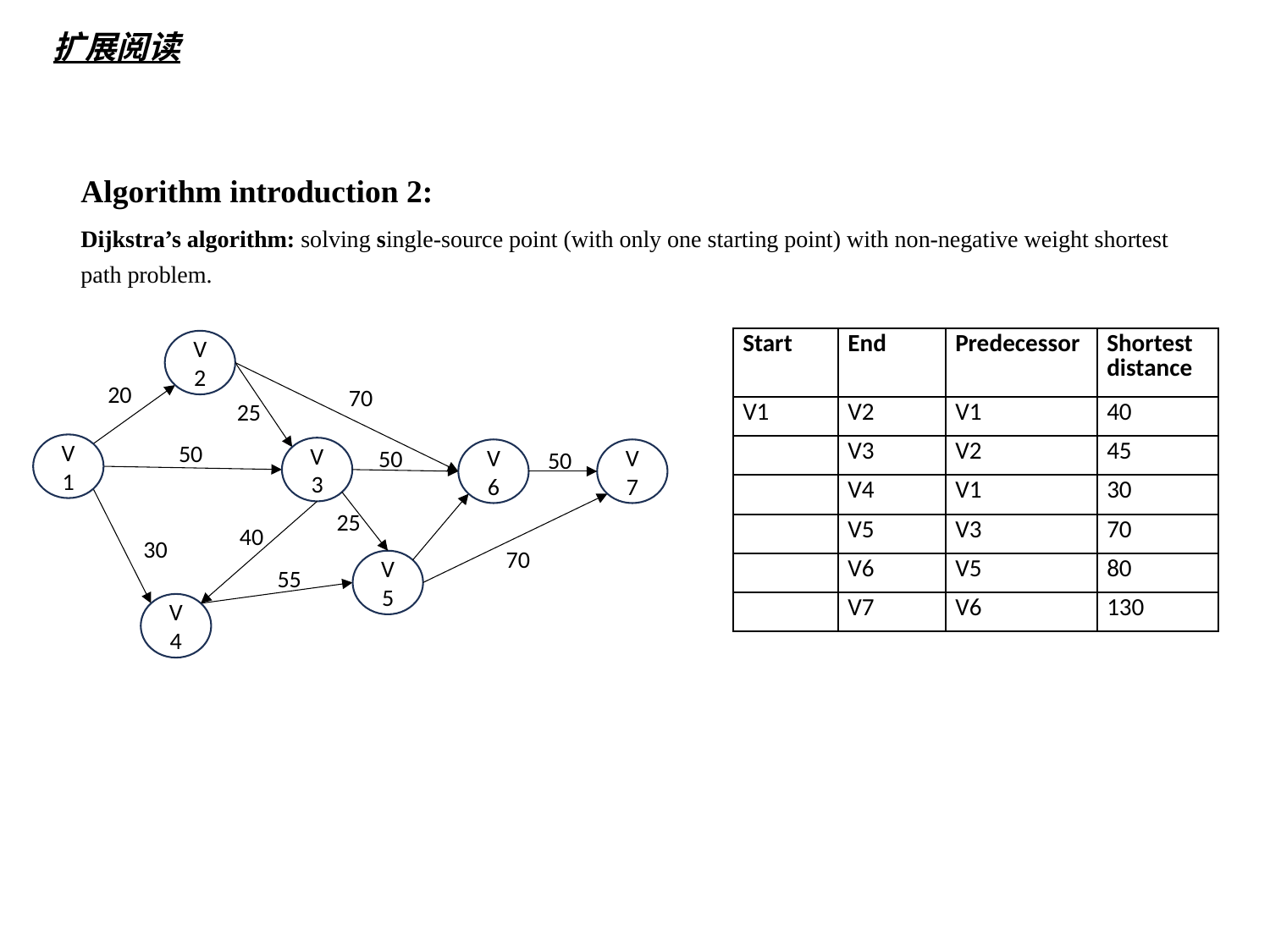

扩展阅读
Algorithm introduction 2:
Dijkstra’s algorithm: solving single-source point (with only one starting point) with non-negative weight shortest path problem.

| Start | End | Predecessor | Shortest distance |
| --- | --- | --- | --- |
| V1 | V2 | V1 | 40 |
|  | V3 | V2 | 45 |
|  | V4 | V1 | 30 |
|  | V5 | V3 | 70 |
|  | V6 | V5 | 80 |
|  | V7 | V6 | 130 |
V2
V1
V3
V6
V7
V5
V4
20
70
25
50
50
50
25
40
30
70
55